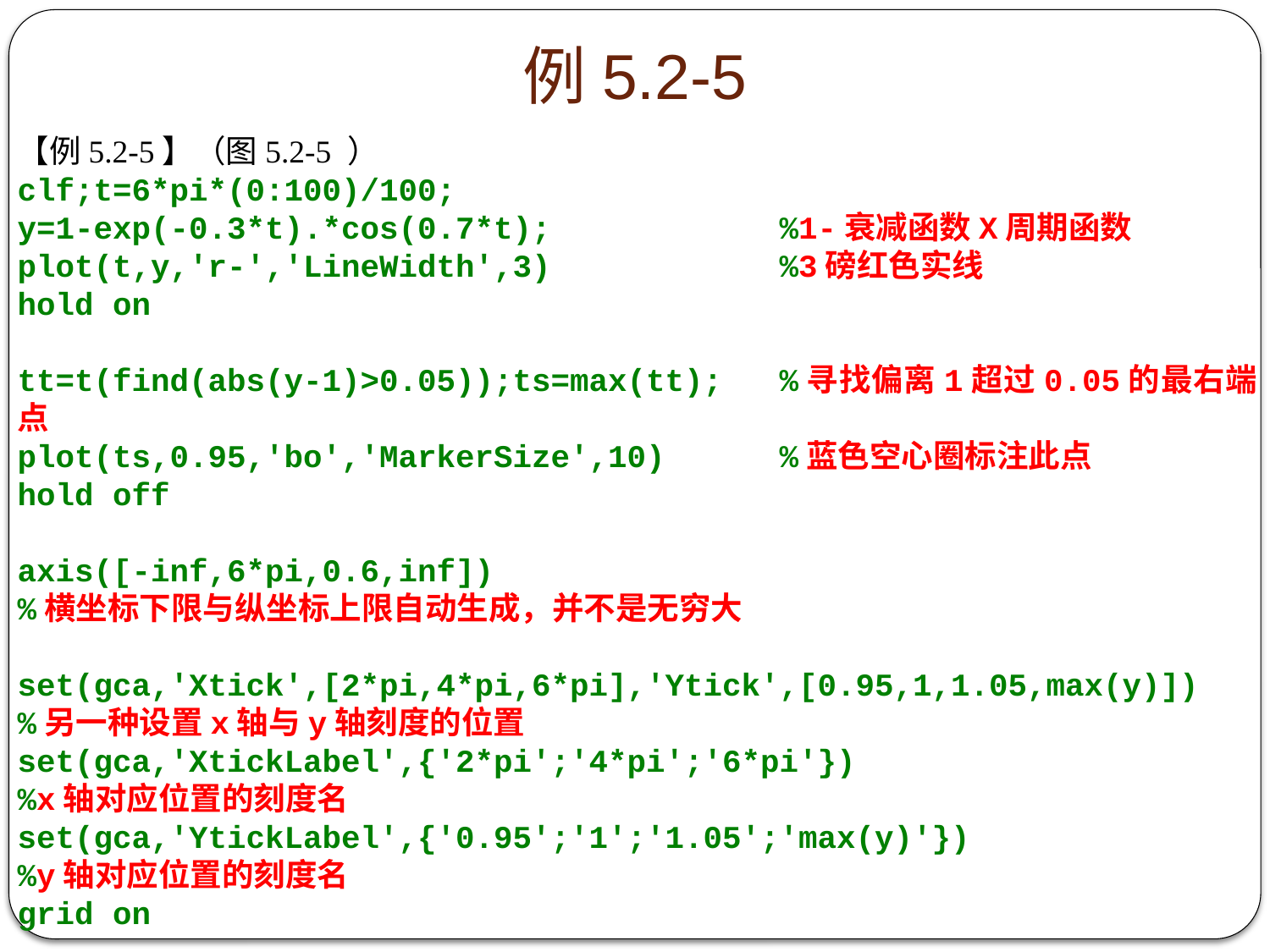

# 例5.2-5
【例5.2-5】（图5.2-5 ）
clf;t=6*pi*(0:100)/100;
y=1-exp(-0.3*t).*cos(0.7*t);		%1-衰减函数X周期函数
plot(t,y,'r-','LineWidth',3)		%3磅红色实线
hold on

tt=t(find(abs(y-1)>0.05));ts=max(tt);	%寻找偏离1超过0.05的最右端点
plot(ts,0.95,'bo','MarkerSize',10)	%蓝色空心圈标注此点
hold off

axis([-inf,6*pi,0.6,inf])
%横坐标下限与纵坐标上限自动生成，并不是无穷大

set(gca,'Xtick',[2*pi,4*pi,6*pi],'Ytick',[0.95,1,1.05,max(y)])
%另一种设置x轴与y轴刻度的位置
set(gca,'XtickLabel',{'2*pi';'4*pi';'6*pi'})
%x轴对应位置的刻度名
set(gca,'YtickLabel',{'0.95';'1';'1.05';'max(y)'})
%y轴对应位置的刻度名
grid on